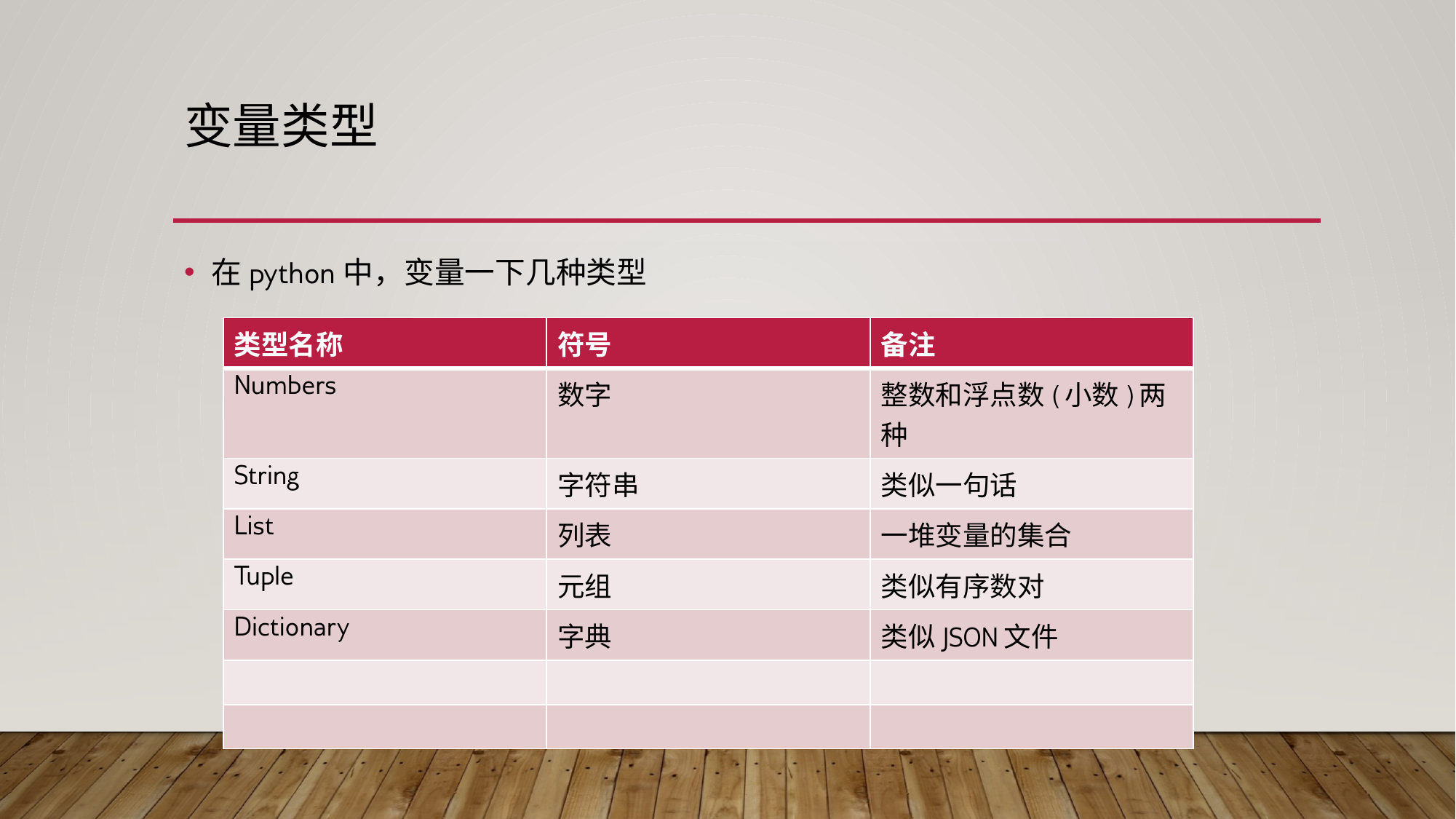

# 变量类型
在python中，变量一下几种类型

| 类型名称 | 符号 | 备注 |
| --- | --- | --- |
| Numbers | 数字 | 整数和浮点数(小数)两种 |
| String | 字符串 | 类似一句话 |
| List | 列表 | 一堆变量的集合 |
| Tuple | 元组 | 类似有序数对 |
| Dictionary | 字典 | 类似JSON文件 |
|  |  |  |
|  |  |  |